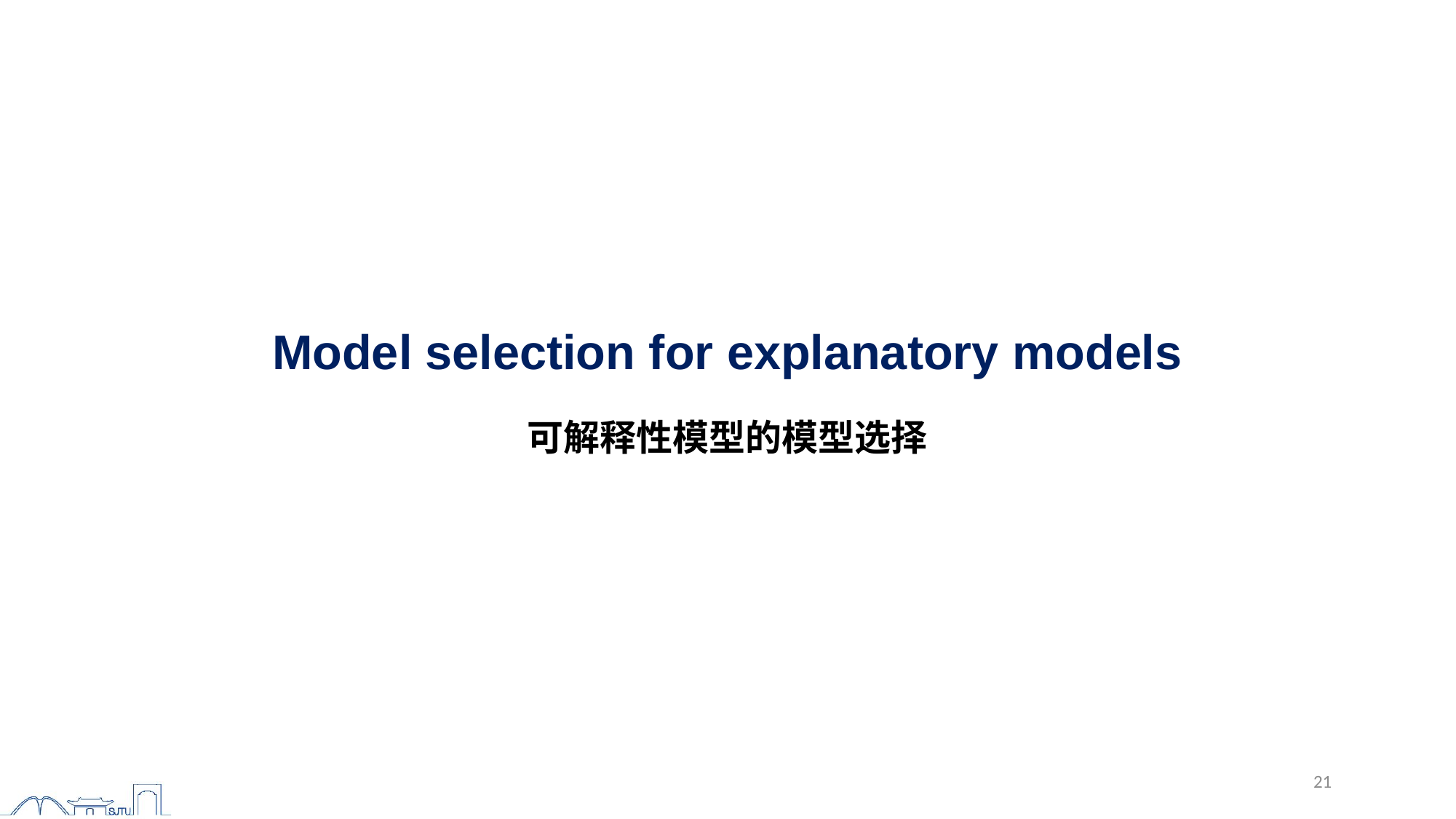

# Model selection for explanatory models
可解释性模型的模型选择
21